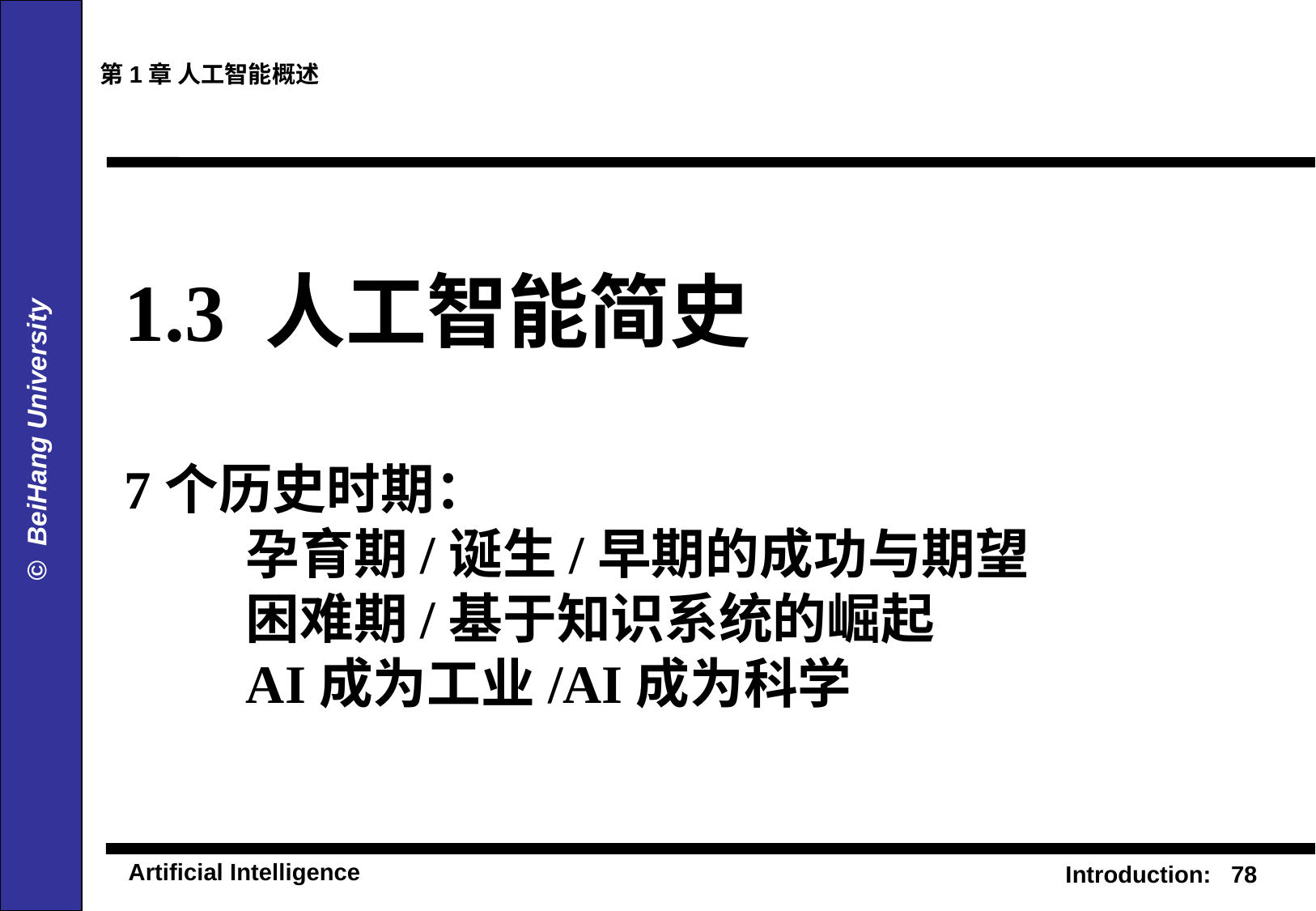

第1章 人工智能概述
# 1.3 人工智能简史 7个历史时期： 孕育期/诞生/早期的成功与期望 困难期/基于知识系统的崛起 AI成为工业/AI成为科学